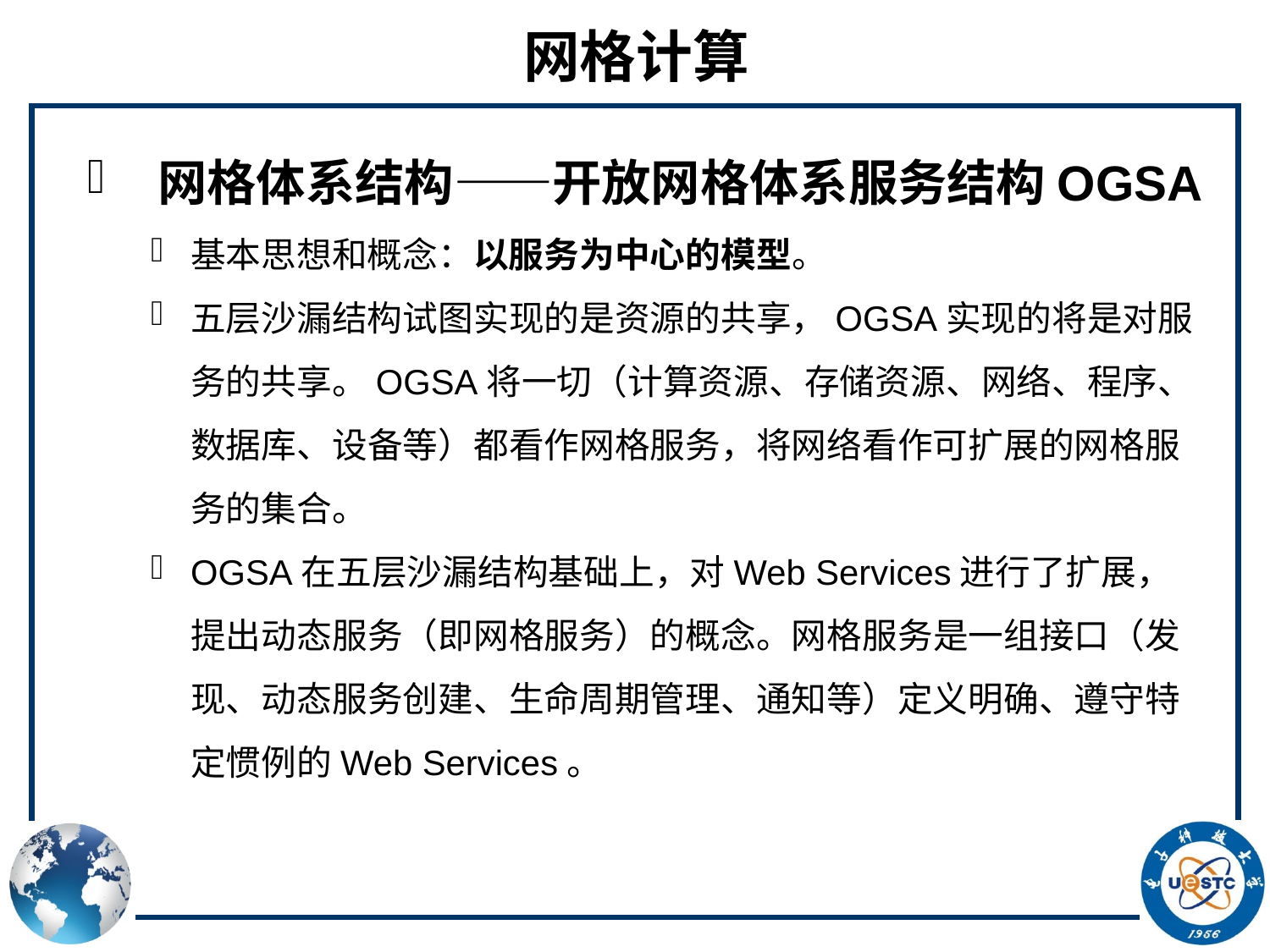

# 网格计算
 网格体系结构——开放网格体系服务结构OGSA
基本思想和概念：以服务为中心的模型。
五层沙漏结构试图实现的是资源的共享，OGSA实现的将是对服务的共享。OGSA将一切（计算资源、存储资源、网络、程序、数据库、设备等）都看作网格服务，将网络看作可扩展的网格服务的集合。
OGSA在五层沙漏结构基础上，对Web Services进行了扩展，提出动态服务（即网格服务）的概念。网格服务是一组接口（发现、动态服务创建、生命周期管理、通知等）定义明确、遵守特定惯例的Web Services。